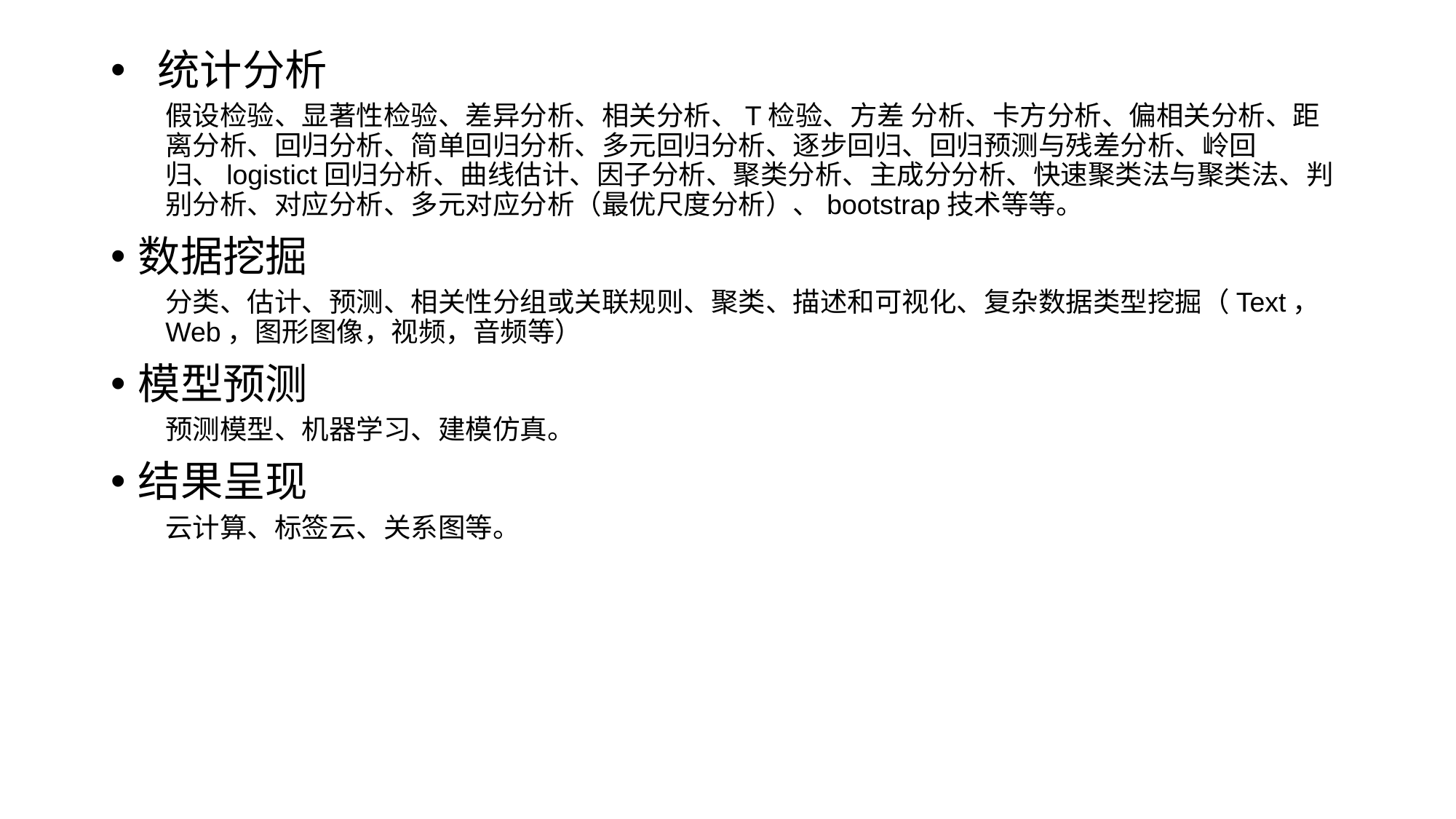

统计分析
假设检验、显著性检验、差异分析、相关分析、T检验、方差 分析、卡方分析、偏相关分析、距离分析、回归分析、简单回归分析、多元回归分析、逐步回归、回归预测与残差分析、岭回归、logistict回归分析、曲线估计、因子分析、聚类分析、主成分分析、快速聚类法与聚类法、判别分析、对应分析、多元对应分析（最优尺度分析）、bootstrap技术等等。
数据挖掘
分类、估计、预测、相关性分组或关联规则、聚类、描述和可视化、复杂数据类型挖掘（Text，Web，图形图像，视频，音频等）
模型预测
预测模型、机器学习、建模仿真。
结果呈现
云计算、标签云、关系图等。